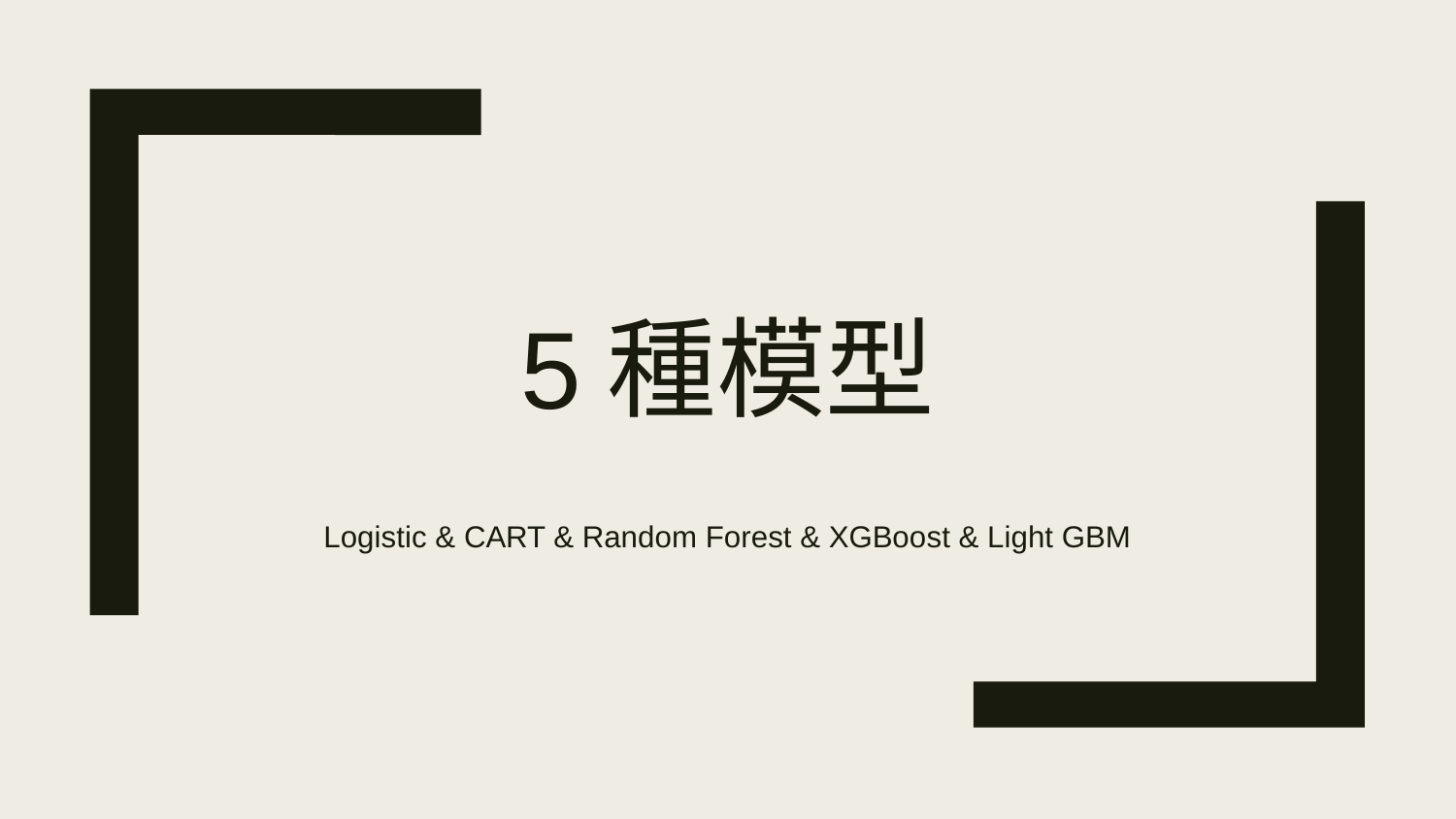

# 5種模型
Logistic & CART & Random Forest & XGBoost & Light GBM